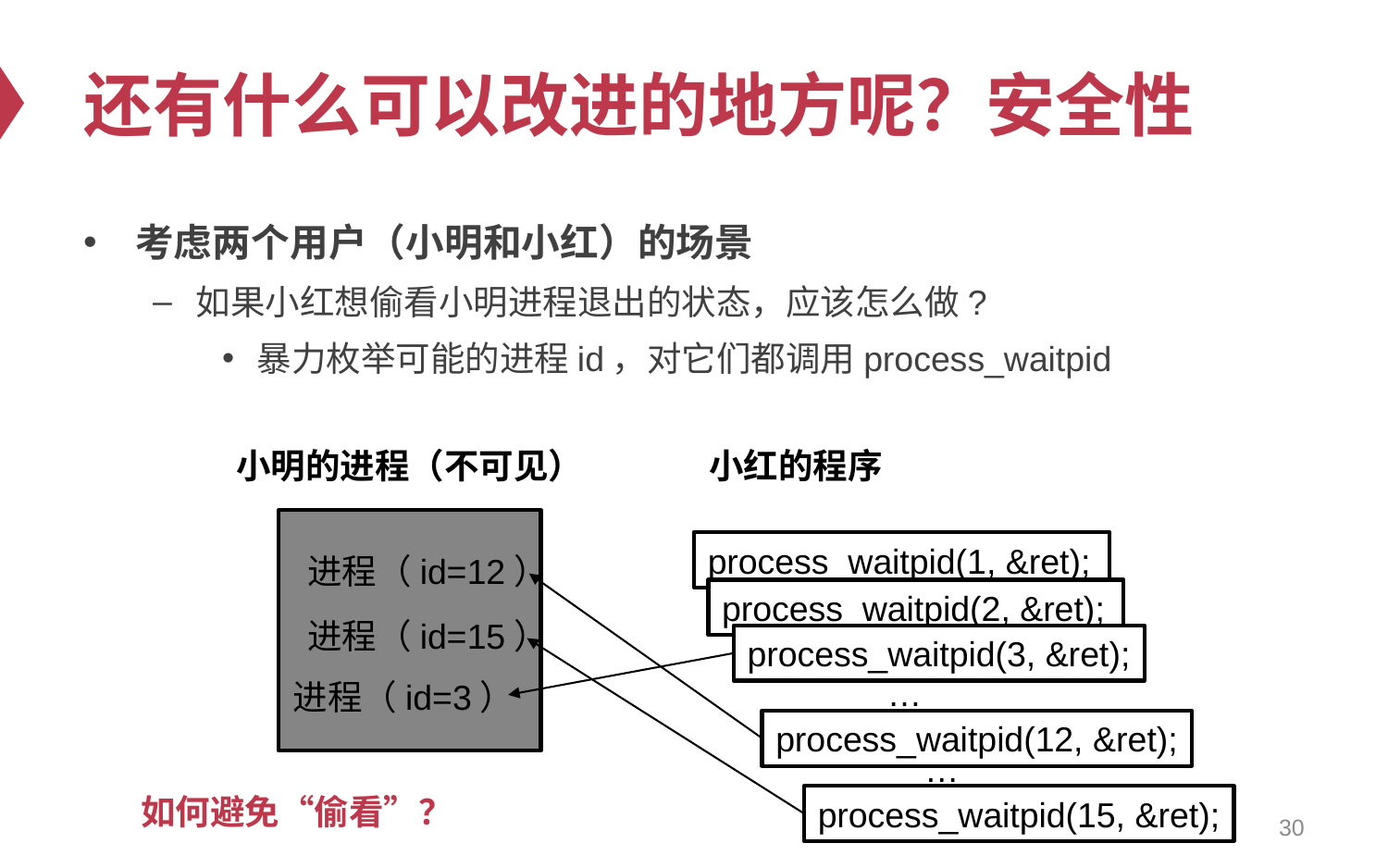

# 还有什么可以改进的地方呢？安全性
考虑两个用户（小明和小红）的场景
如果小红想偷看小明进程退出的状态，应该怎么做?
暴力枚举可能的进程id，对它们都调用process_waitpid
小明的进程（不可见）
小红的程序

process_waitpid(1, &ret);
进程（id=12）
process_waitpid(2, &ret);
进程（id=15）
process_waitpid(3, &ret);
…
进程（id=3）
process_waitpid(12, &ret);
…
如何避免“偷看”？
process_waitpid(15, &ret);
30